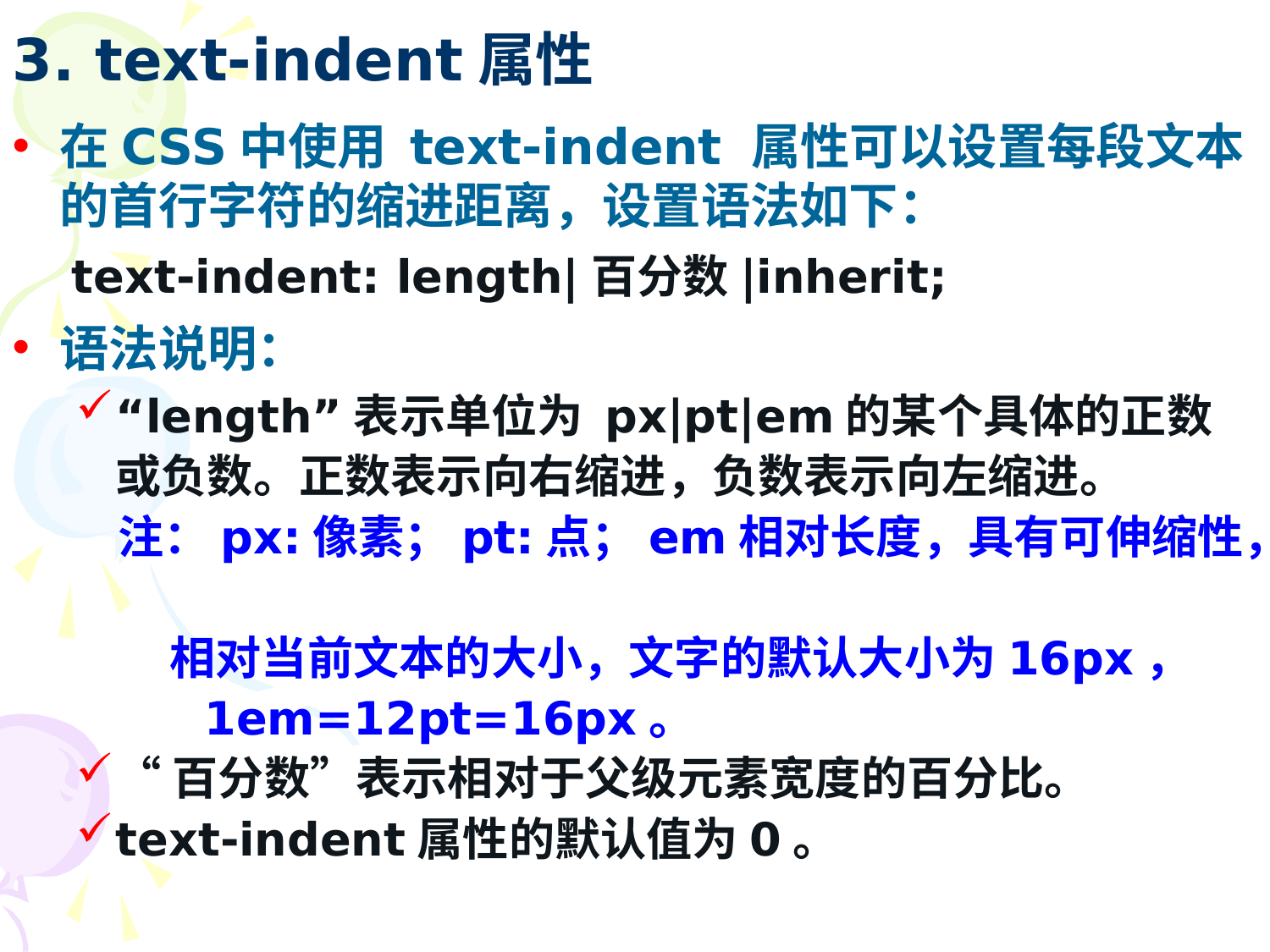

# 3. text-indent属性
在CSS中使用 text-indent 属性可以设置每段文本的首行字符的缩进距离，设置语法如下：
    text-indent: length|百分数|inherit;
语法说明：
“length”表示单位为 px|pt|em的某个具体的正数或负数。正数表示向右缩进，负数表示向左缩进。
   注：px:像素；pt:点；em相对长度，具有可伸缩性，
        相对当前文本的大小，文字的默认大小为16px，
        1em=12pt=16px。
“百分数”表示相对于父级元素宽度的百分比。
text-indent属性的默认值为0。